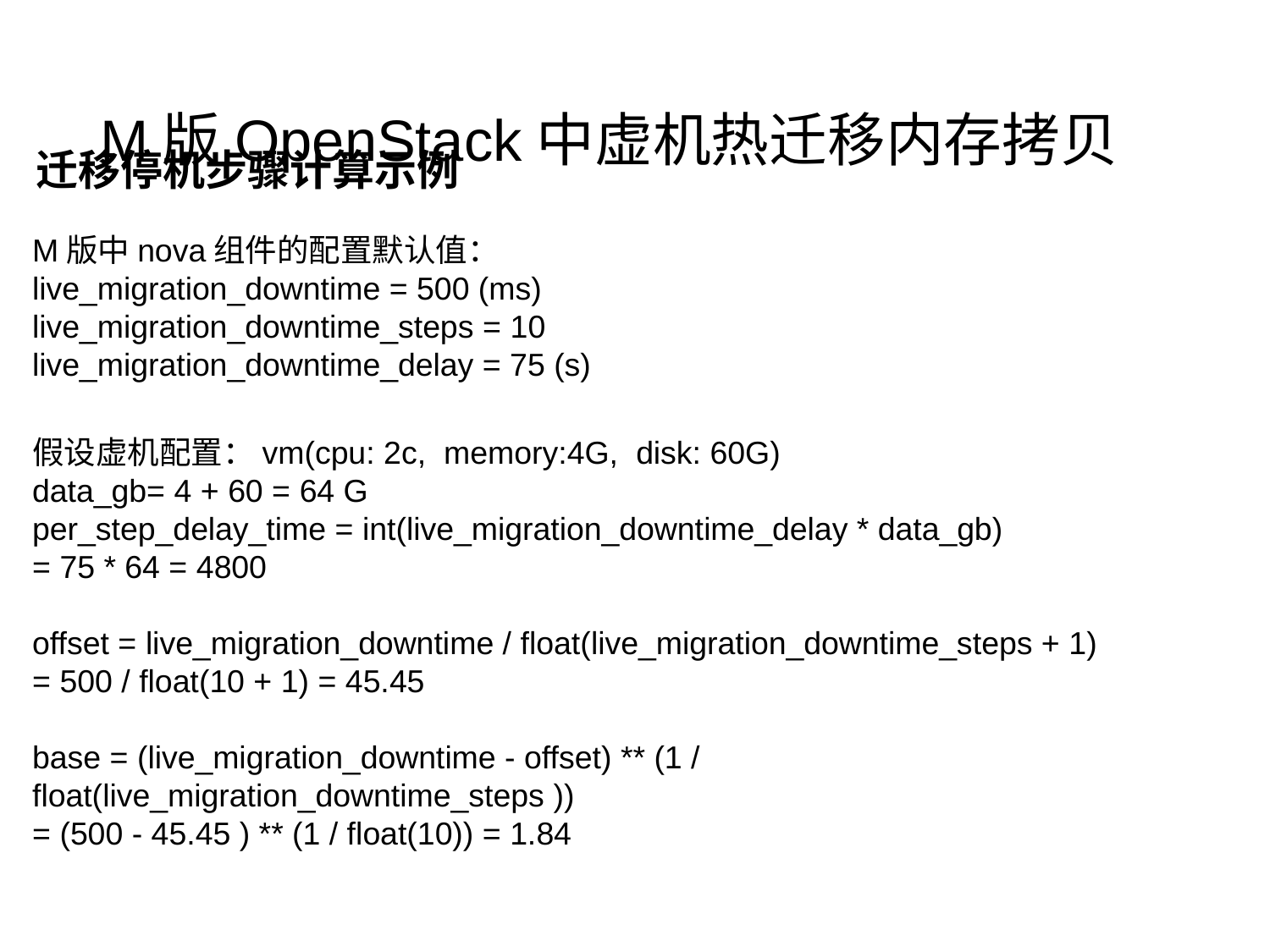

# M版OpenStack中虚机热迁移内存拷贝
迁移停机步骤计算示例
M版中nova组件的配置默认值：
live_migration_downtime = 500 (ms)
live_migration_downtime_steps = 10
live_migration_downtime_delay = 75 (s)
假设虚机配置：vm(cpu: 2c,  memory:4G,  disk: 60G)
data_gb= 4 + 60 = 64 G
per_step_delay_time = int(live_migration_downtime_delay * data_gb)
= 75 * 64 = 4800

offset = live_migration_downtime / float(live_migration_downtime_steps + 1)
= 500 / float(10 + 1) = 45.45

base = (live_migration_downtime - offset) ** (1 / float(live_migration_downtime_steps ))
= (500 - 45.45 ) ** (1 / float(10)) = 1.84